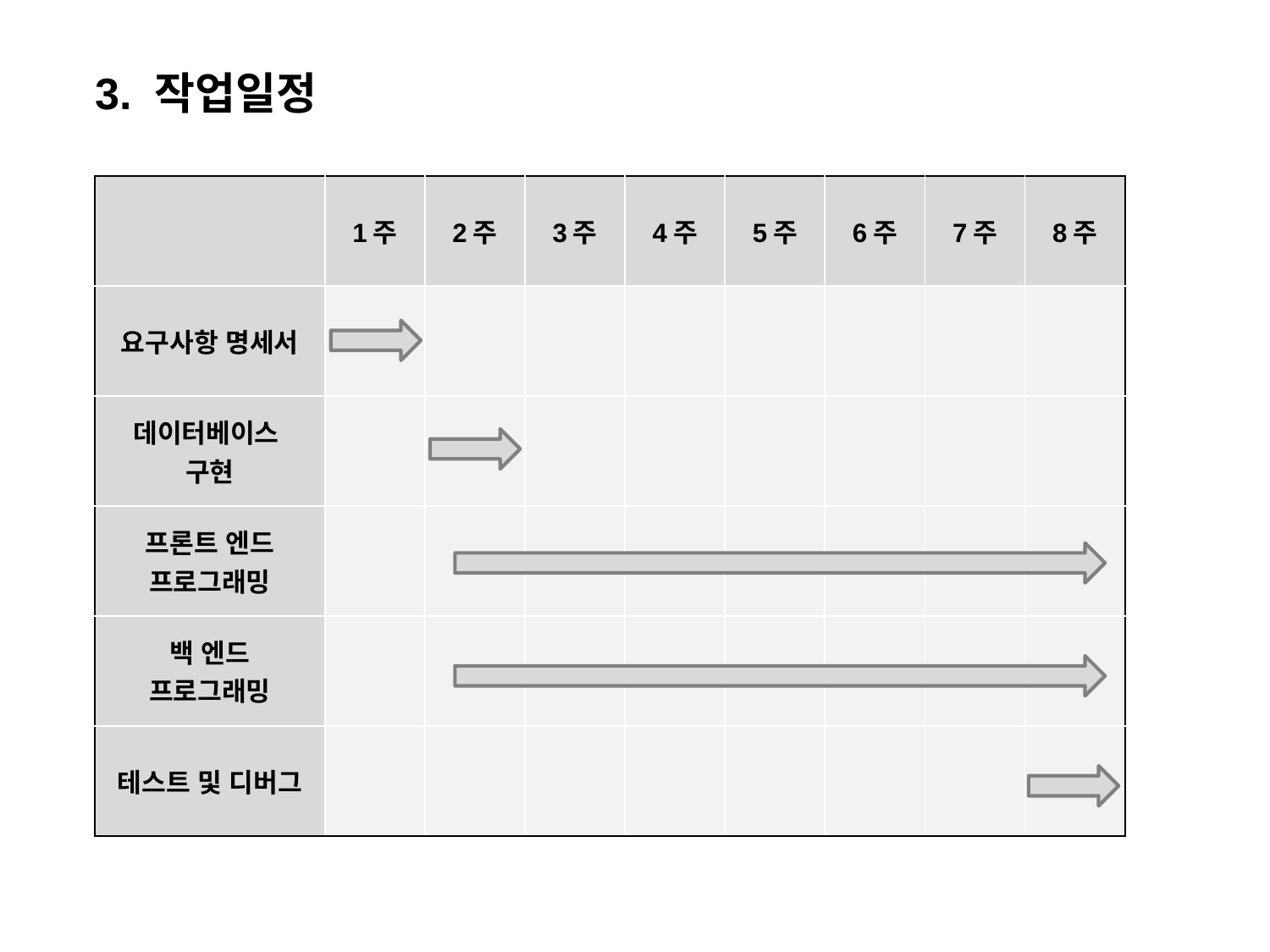

3. 작업일정
|  | 1주 | 2주 | 3주 | 4주 | 5주 | 6주 | 7주 | 8주 |
| --- | --- | --- | --- | --- | --- | --- | --- | --- |
| 요구사항 명세서 |  |  |  |  |  |  |  |  |
| 데이터베이스 구현 |  |  |  |  |  |  |  |  |
| 프론트 엔드 프로그래밍 |  |  |  |  |  |  |  |  |
| 백 엔드 프로그래밍 |  |  |  |  |  |  |  |  |
| 테스트 및 디버그 |  |  |  |  |  |  |  |  |